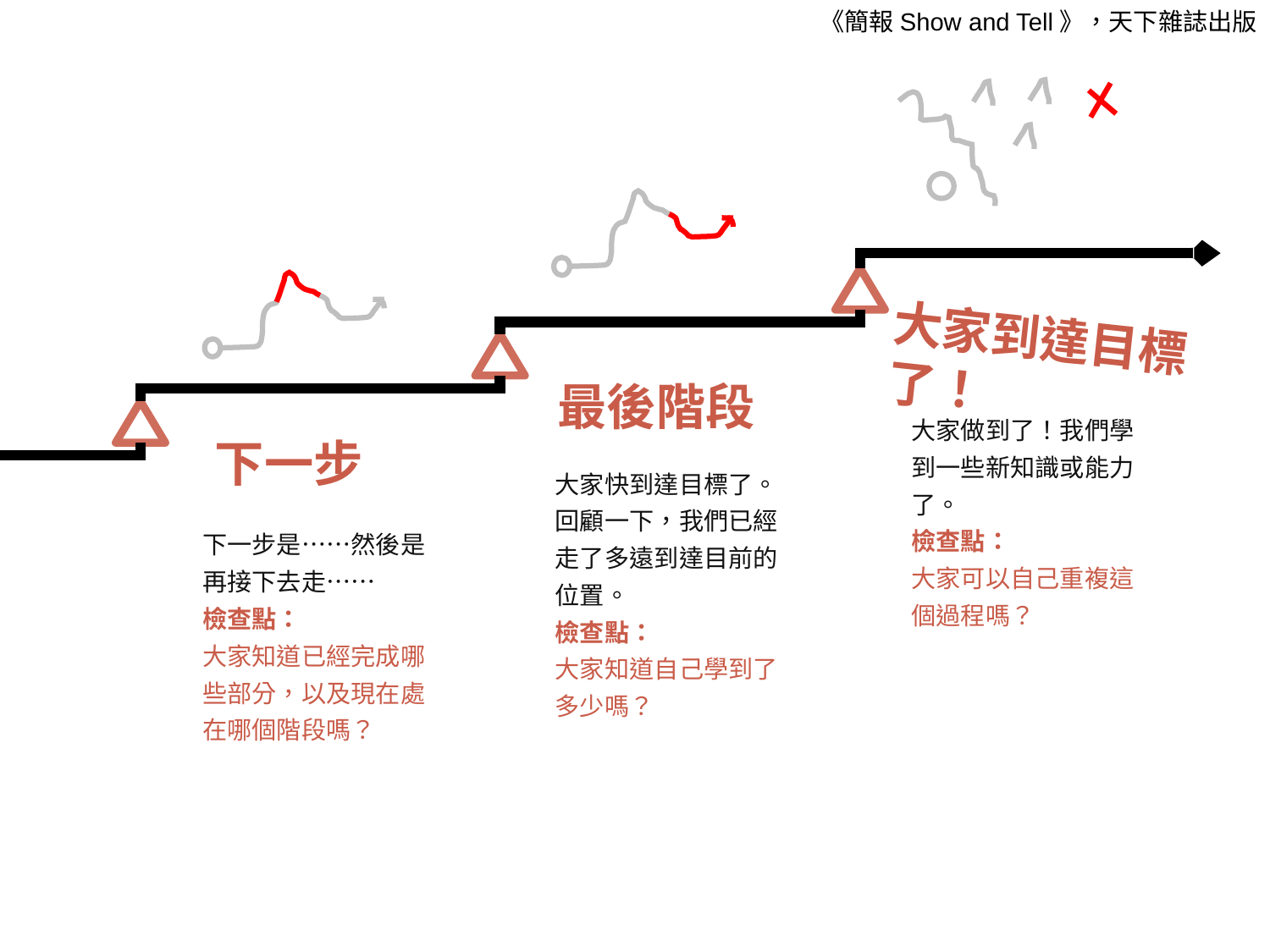

《簡報Show and Tell》，天下雜誌出版

大家到達目標了！

最後階段

大家做到了！我們學到一些新知識或能力了。
檢查點：
大家可以自己重複這個過程嗎？
下一步
大家快到達目標了。回顧一下，我們已經走了多遠到達目前的位置。
檢查點：
大家知道自己學到了多少嗎？
下一步是……然後是再接下去走……
檢查點：
大家知道已經完成哪些部分，以及現在處在哪個階段嗎？